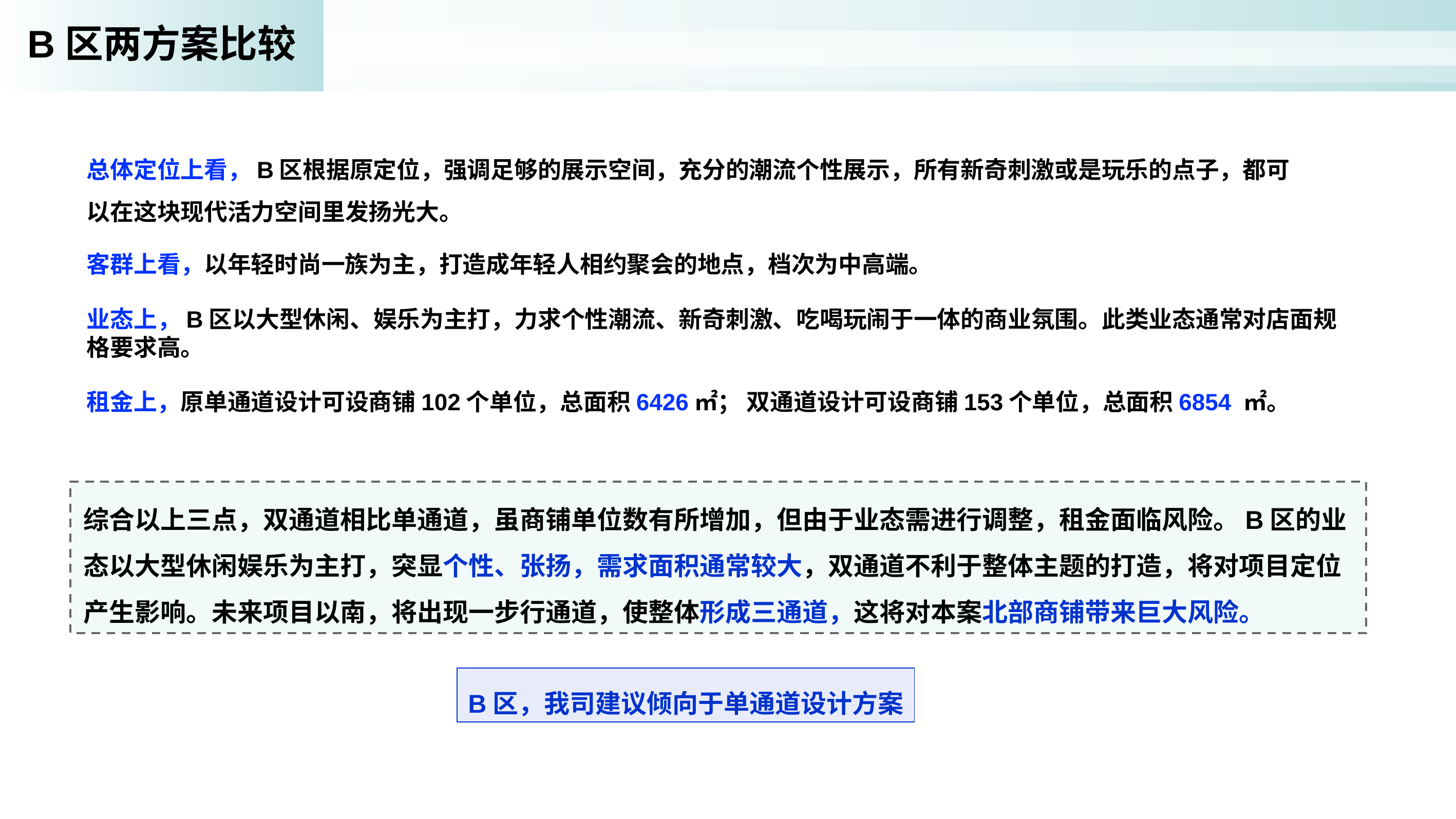

B区两方案比较
总体定位上看，B区根据原定位，强调足够的展示空间，充分的潮流个性展示，所有新奇刺激或是玩乐的点子，都可以在这块现代活力空间里发扬光大。
客群上看，以年轻时尚一族为主，打造成年轻人相约聚会的地点，档次为中高端。
业态上，B区以大型休闲、娱乐为主打，力求个性潮流、新奇刺激、吃喝玩闹于一体的商业氛围。此类业态通常对店面规格要求高。
租金上，原单通道设计可设商铺102个单位，总面积6426㎡； 双通道设计可设商铺153个单位，总面积6854 ㎡。

综合以上三点，双通道相比单通道，虽商铺单位数有所增加，但由于业态需进行调整，租金面临风险。B区的业态以大型休闲娱乐为主打，突显个性、张扬，需求面积通常较大，双通道不利于整体主题的打造，将对项目定位产生影响。未来项目以南，将出现一步行通道，使整体形成三通道，这将对本案北部商铺带来巨大风险。
B区，我司建议倾向于单通道设计方案